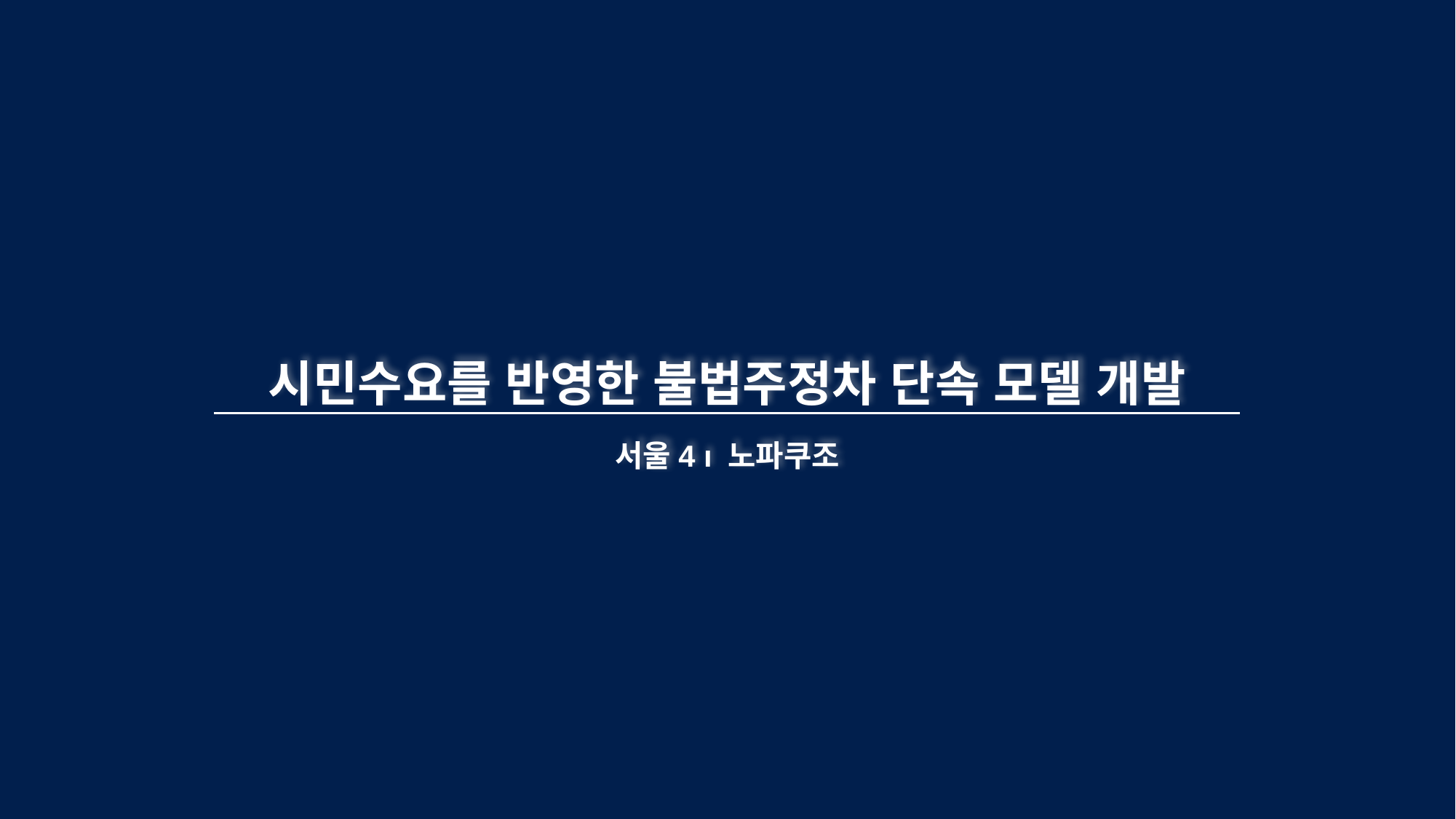

시민수요를 반영한 불법주정차 단속 모델 개발
서울4 ı 노파쿠조